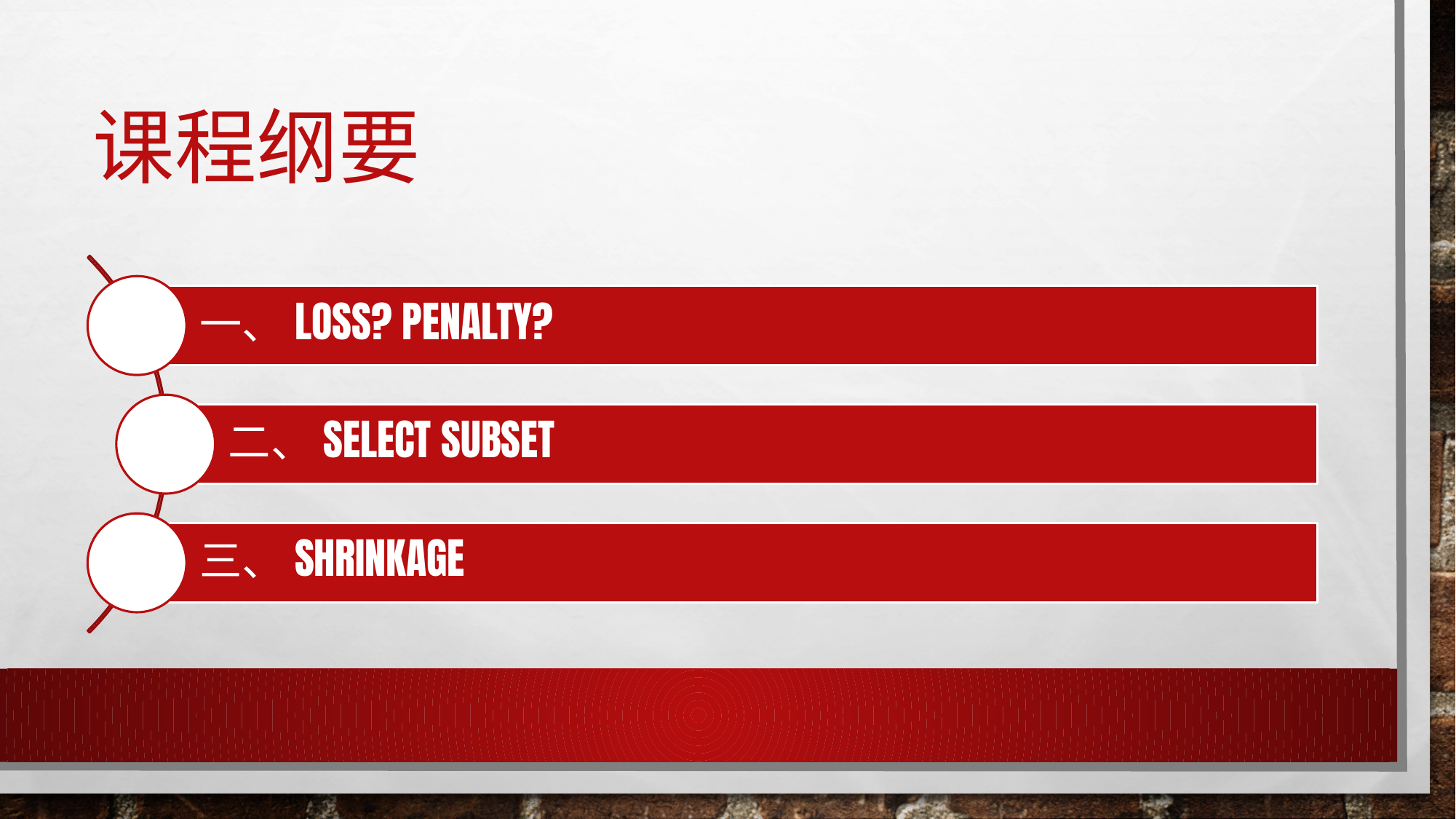

# 课程纲要
一、LOSS? PENALTY?
二、SELECT SUBSET
三、SHRINKAGE